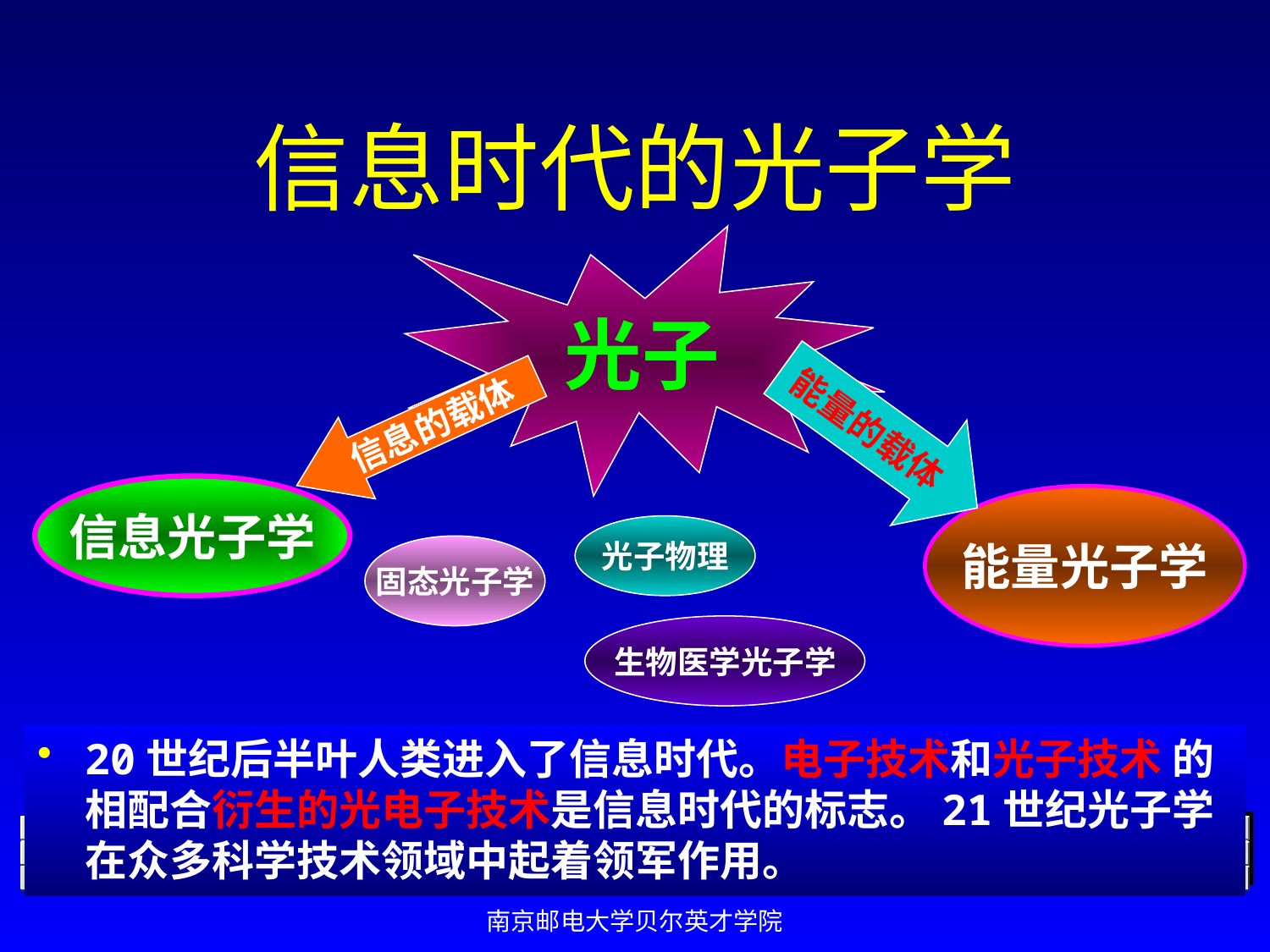

信息时代的光子学
光子
能量的载体
信息的载体
信息光子学
能量光子学
光子物理
固态光子学
生物医学光子学
20世纪后半叶人类进入了信息时代。电子技术和光子技术 的相配合衍生的光电子技术是信息时代的标志。21世纪光子学在众多科学技术领域中起着领军作用。

南京邮电大学贝尔英才学院
29